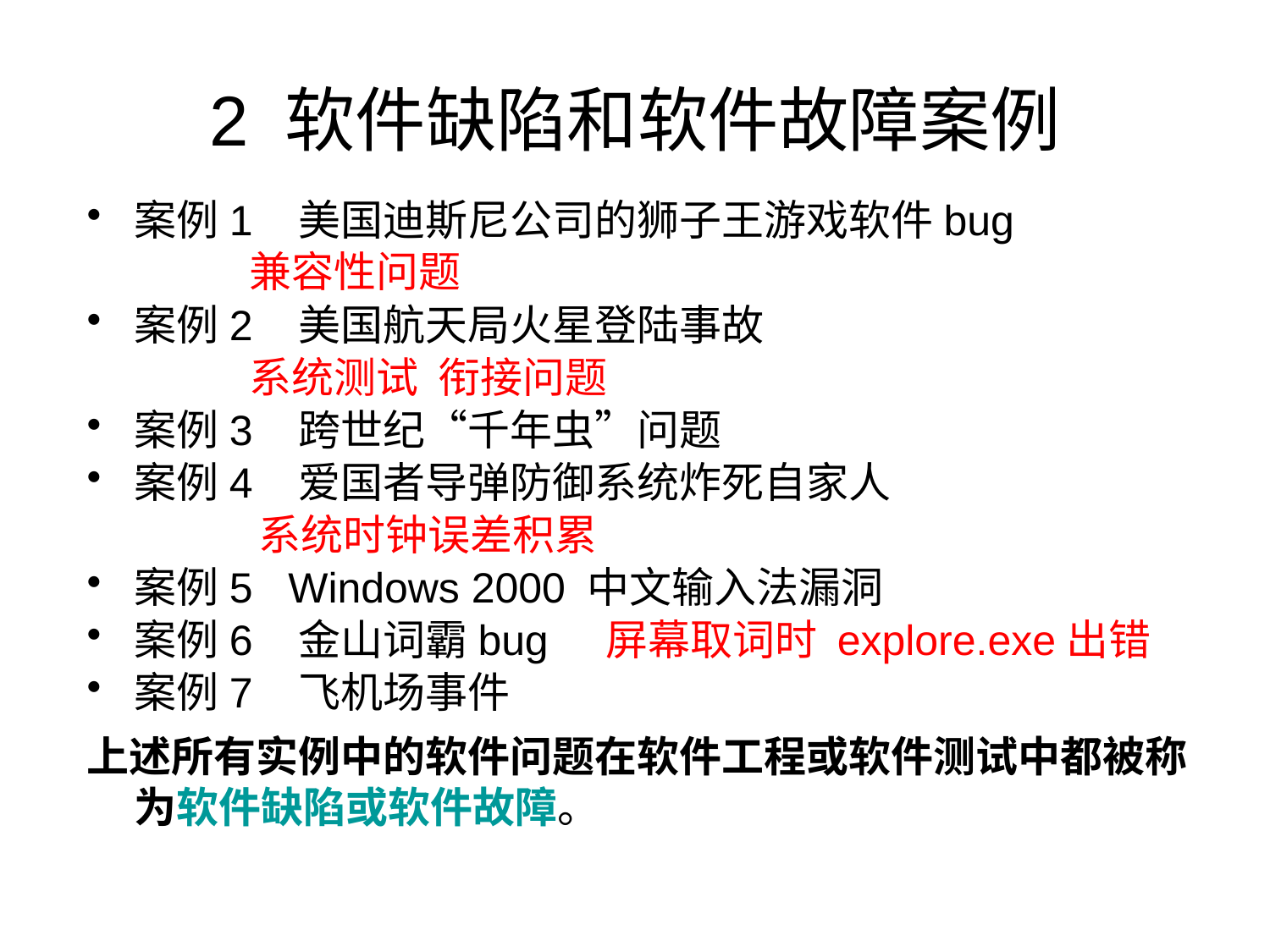

# 2 软件缺陷和软件故障案例
案例1   美国迪斯尼公司的狮子王游戏软件bug
                兼容性问题
案例2   美国航天局火星登陆事故
                系统测试  衔接问题
案例3   跨世纪“千年虫”问题
案例4   爱国者导弹防御系统炸死自家人
                 系统时钟误差积累
案例5   Windows 2000 中文输入法漏洞
案例6   金山词霸bug    屏幕取词时 explore.exe出错
案例7   飞机场事件
上述所有实例中的软件问题在软件工程或软件测试中都被称为软件缺陷或软件故障。